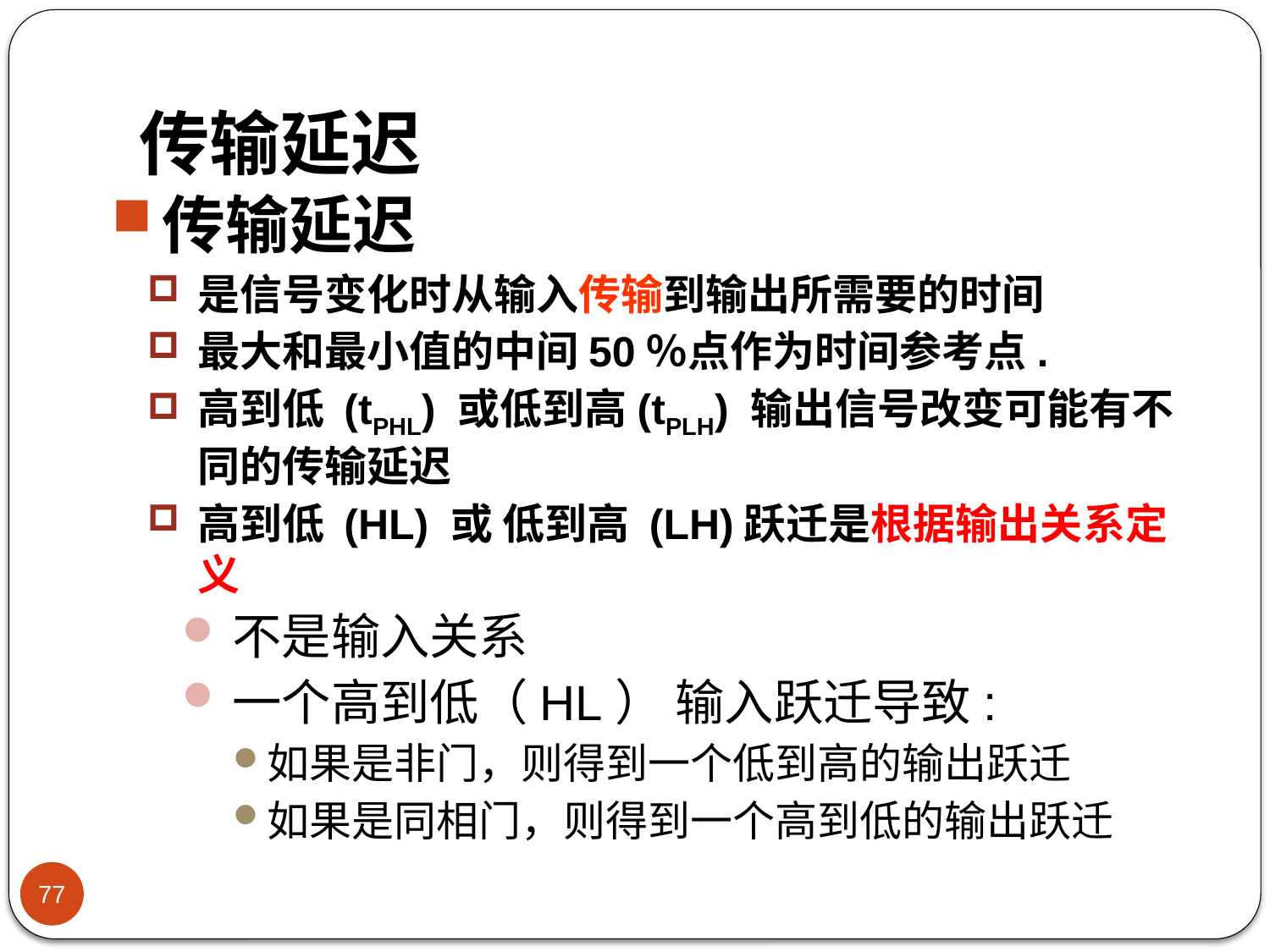

# 传输延迟
传输延迟
是信号变化时从输入传输到输出所需要的时间
最大和最小值的中间50％点作为时间参考点.
高到低 (tPHL) 或低到高(tPLH) 输出信号改变可能有不同的传输延迟
高到低 (HL) 或 低到高 (LH)跃迁是根据输出关系定义
不是输入关系
一个高到低（HL） 输入跃迁导致:
如果是非门，则得到一个低到高的输出跃迁
如果是同相门，则得到一个高到低的输出跃迁
77